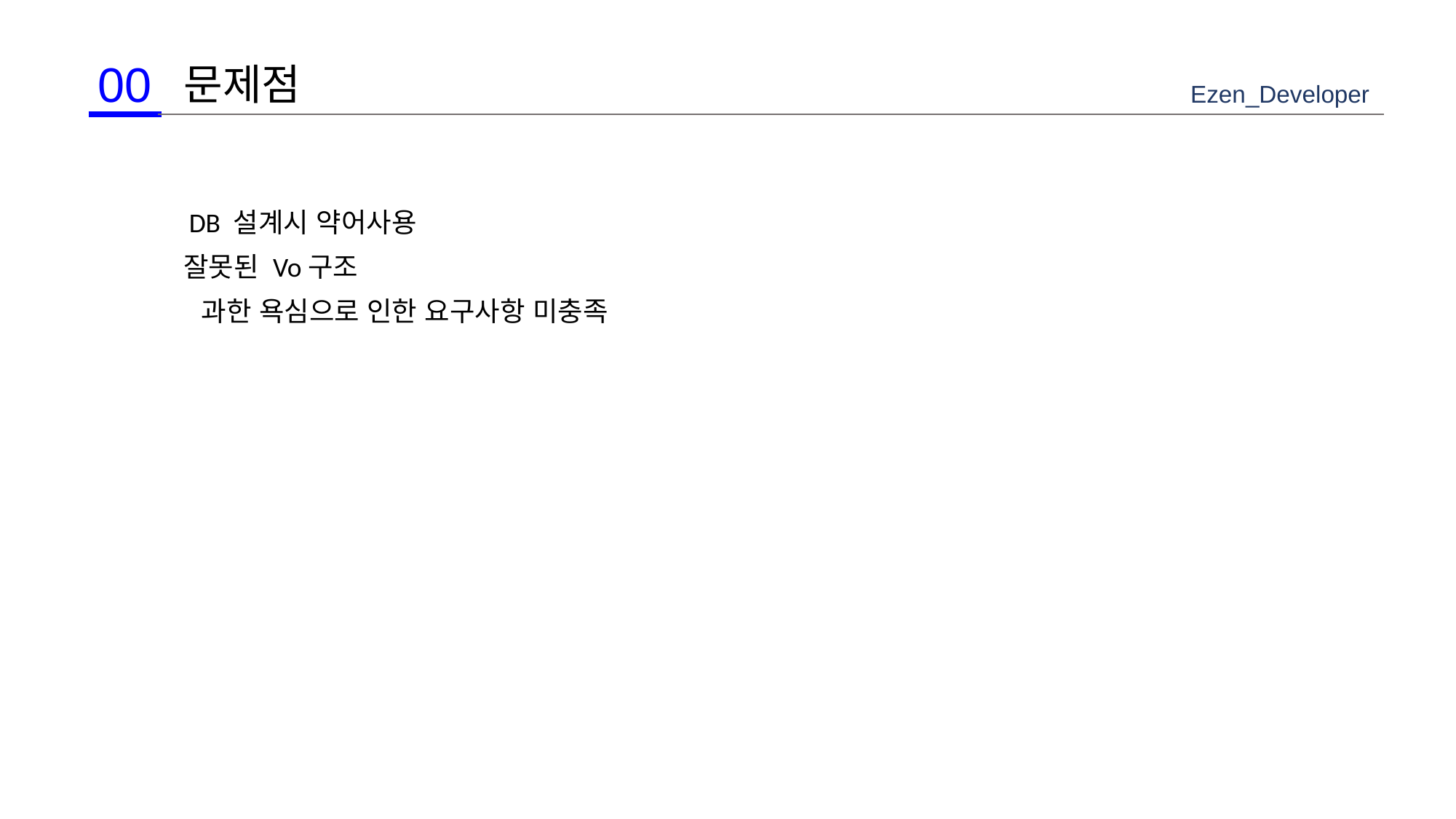

00
문제점
Ezen_Developer
DB 설계시 약어사용
잘못된 Vo구조
과한 욕심으로 인한 요구사항 미충족